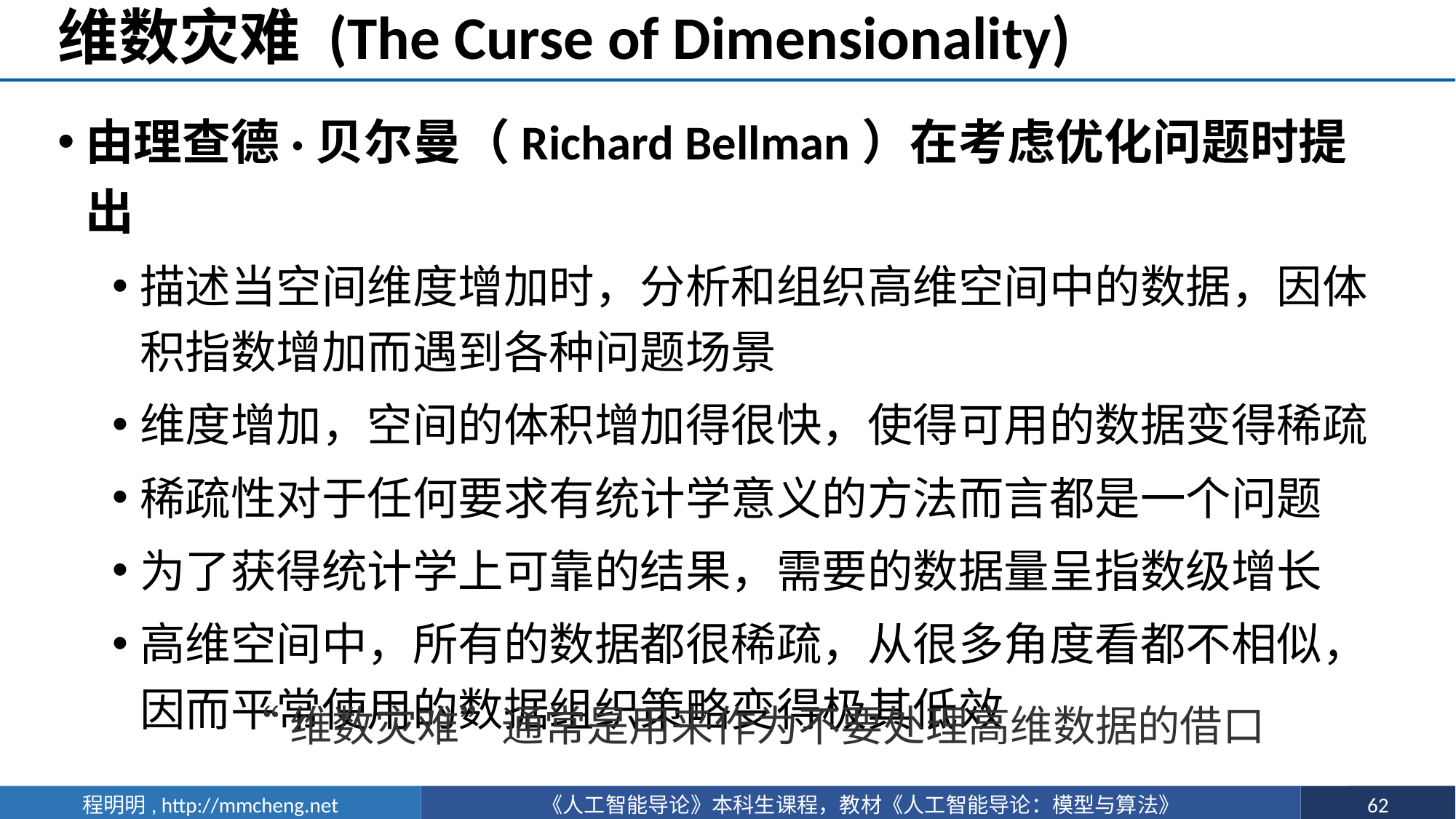

# 维数灾难 (The Curse of Dimensionality)
由理查德·贝尔曼（Richard Bellman）在考虑优化问题时提出
描述当空间维度增加时，分析和组织高维空间中的数据，因体积指数增加而遇到各种问题场景
维度增加，空间的体积增加得很快，使得可用的数据变得稀疏
稀疏性对于任何要求有统计学意义的方法而言都是一个问题
为了获得统计学上可靠的结果，需要的数据量呈指数级增长
高维空间中，所有的数据都很稀疏，从很多角度看都不相似，因而平常使用的数据组织策略变得极其低效

“维数灾难”通常是用来作为不要处理高维数据的借口